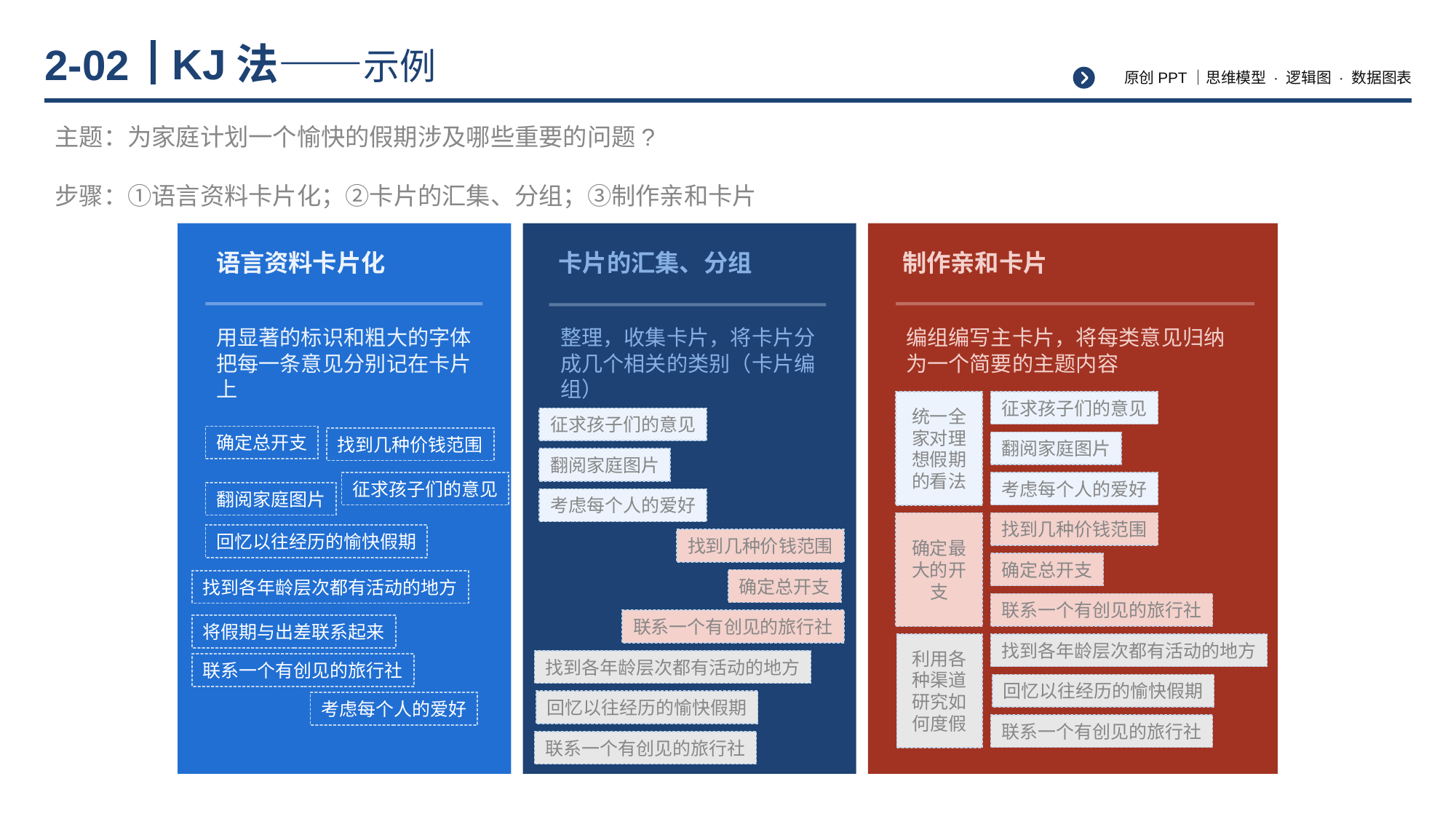

# KJ法——示例
2-02
主题：为家庭计划一个愉快的假期涉及哪些重要的问题?
步骤：①语言资料卡片化；②卡片的汇集、分组；③制作亲和卡片

语言资料卡片化
卡片的汇集、分组
制作亲和卡片
用显著的标识和粗大的字体把每一条意见分别记在卡片上
整理，收集卡片，将卡片分成几个相关的类别（卡片编组）
编组编写主卡片，将每类意见归纳为一个简要的主题内容
统一全家对理想假期的看法
征求孩子们的意见
征求孩子们的意见
确定总开支
找到几种价钱范围
翻阅家庭图片
翻阅家庭图片
征求孩子们的意见
考虑每个人的爱好
翻阅家庭图片
考虑每个人的爱好
确定最大的开支
找到几种价钱范围
回忆以往经历的愉快假期
找到几种价钱范围
确定总开支
确定总开支
找到各年龄层次都有活动的地方
联系一个有创见的旅行社
联系一个有创见的旅行社
将假期与出差联系起来
利用各种渠道研究如何度假
找到各年龄层次都有活动的地方
找到各年龄层次都有活动的地方
联系一个有创见的旅行社
回忆以往经历的愉快假期
回忆以往经历的愉快假期
考虑每个人的爱好
联系一个有创见的旅行社
联系一个有创见的旅行社